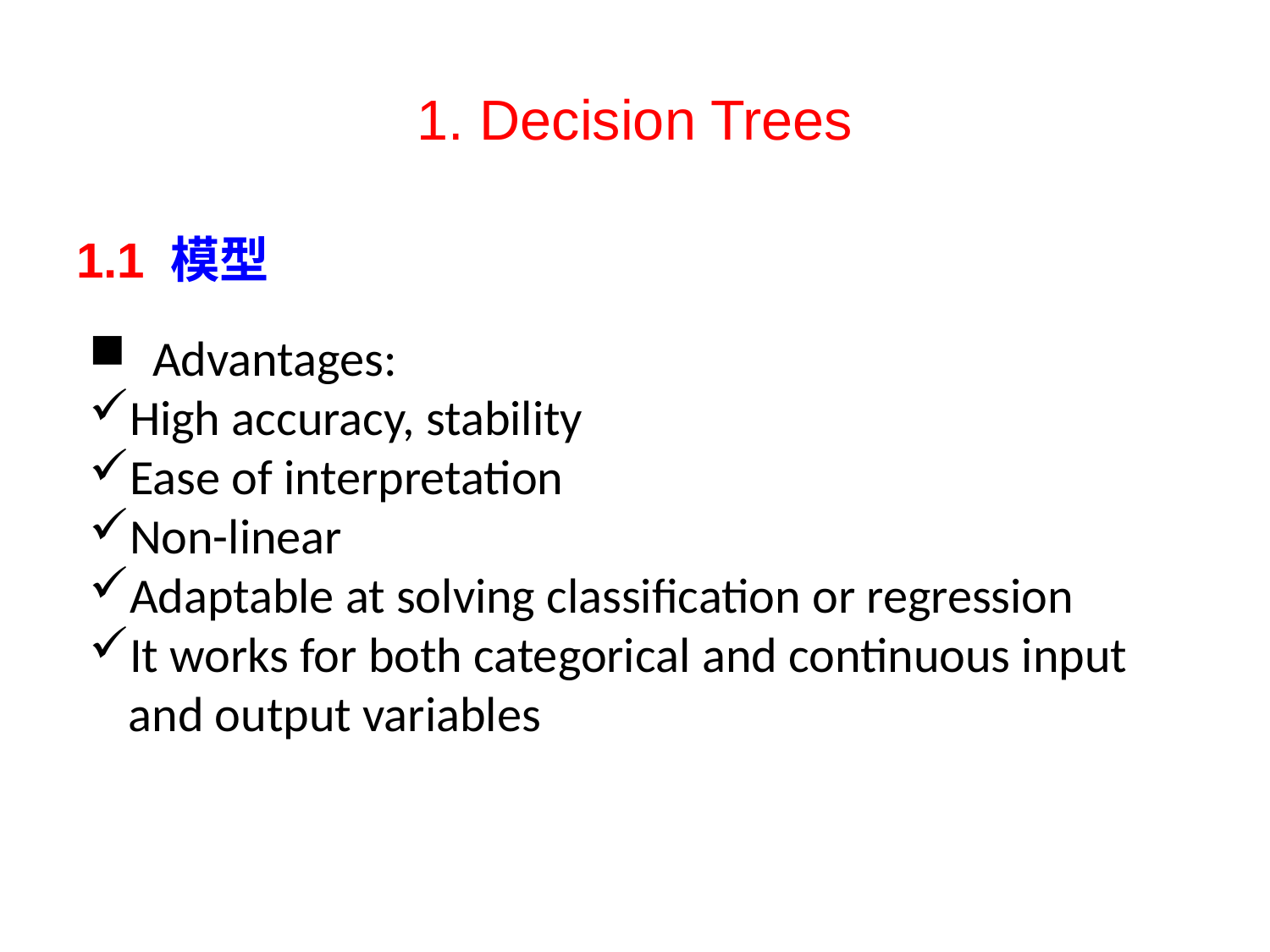

# 1. Decision Trees
1.1 模型

Advantages:
High accuracy, stability
Ease of interpretation
Non-linear
Adaptable at solving classification or regression
It works for both categorical and continuous input and output variables